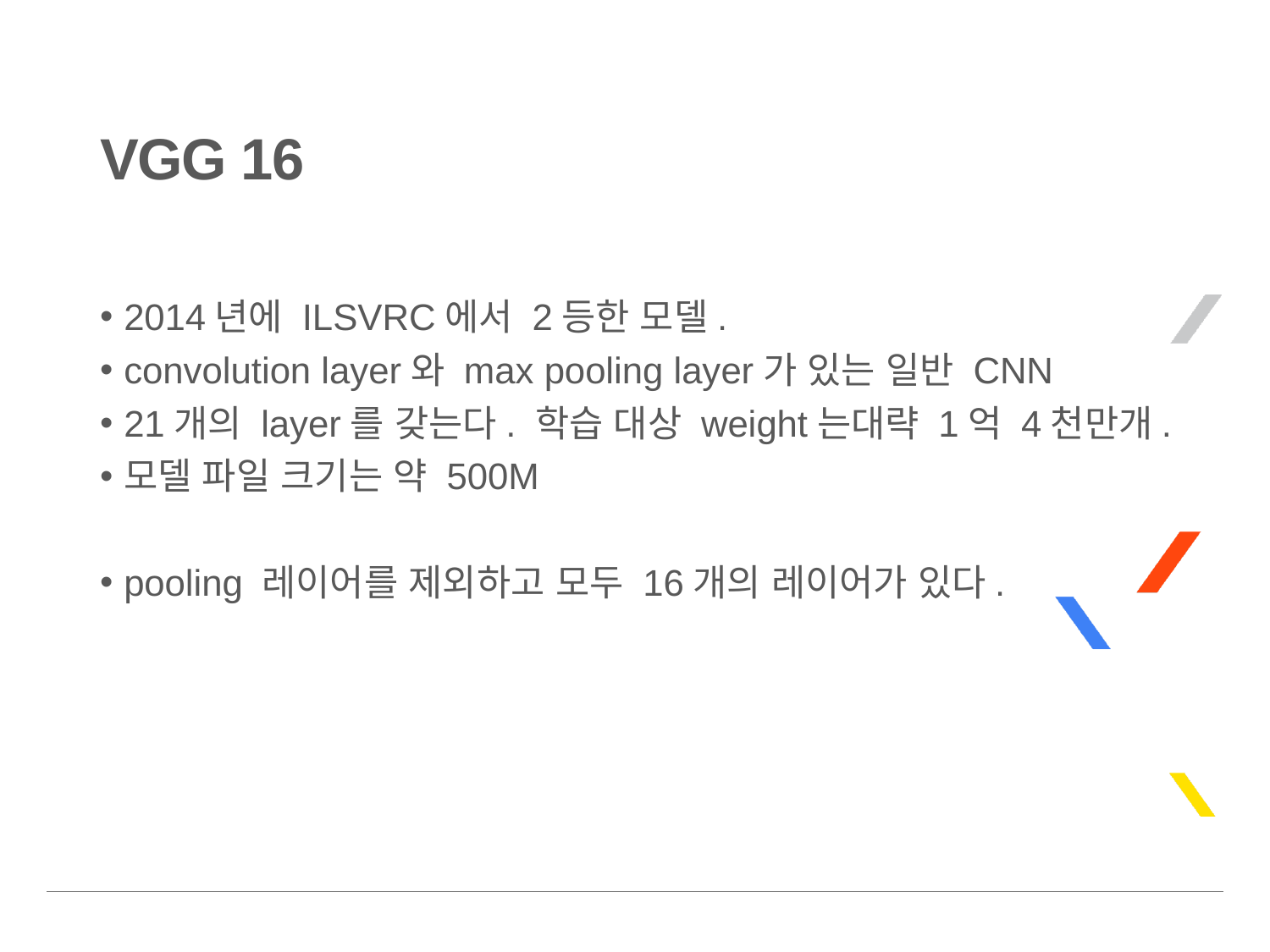

# VGG 16
2014년에 ILSVRC에서 2등한 모델.
convolution layer와 max pooling layer가 있는 일반 CNN
21개의 layer를 갖는다. 학습 대상 weight는대략 1억 4천만개.
모델 파일 크기는 약 500M

pooling 레이어를 제외하고 모두 16개의 레이어가 있다.